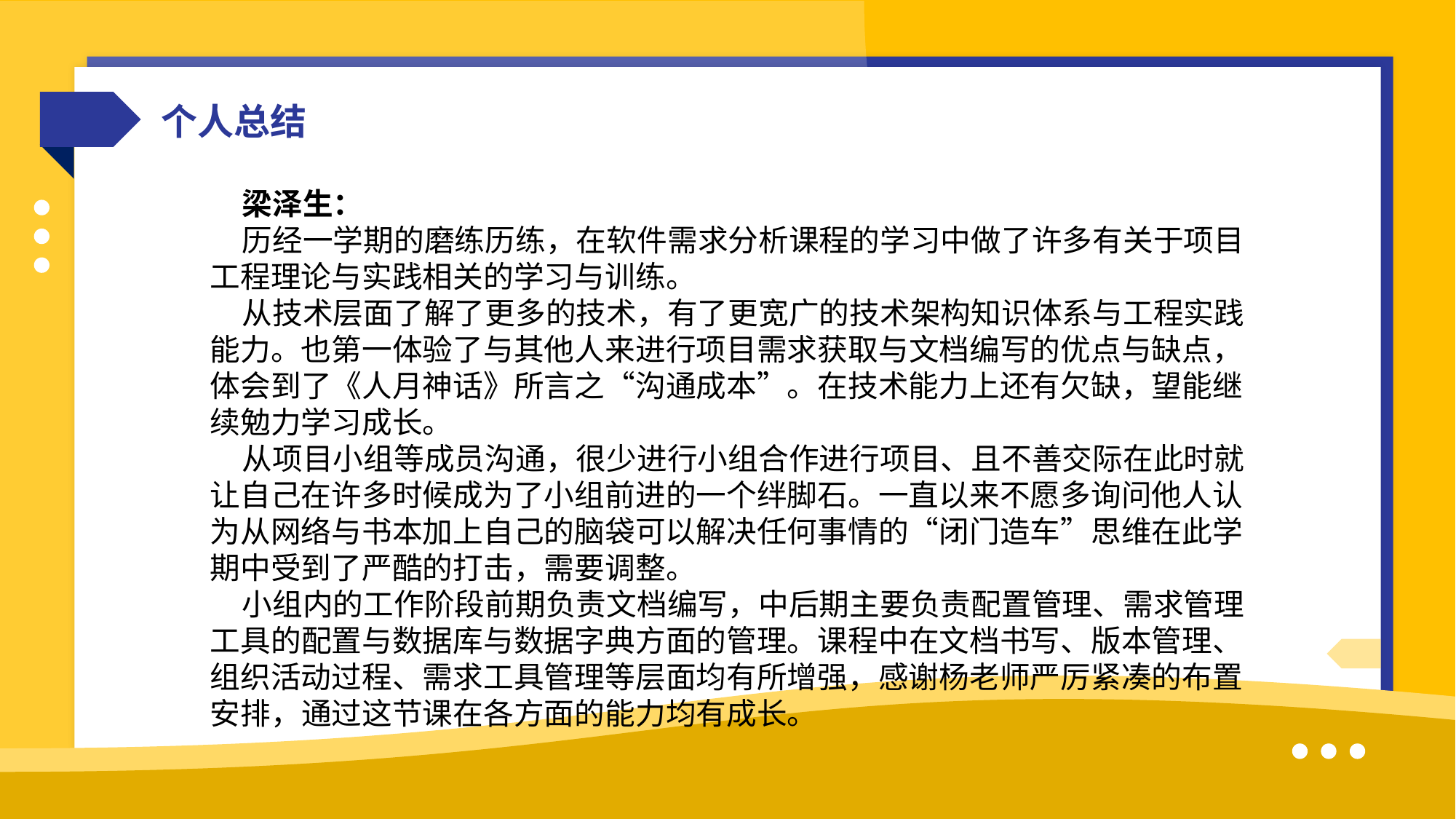

个人总结
梁泽生：
历经一学期的磨练历练，在软件需求分析课程的学习中做了许多有关于项目工程理论与实践相关的学习与训练。
从技术层面了解了更多的技术，有了更宽广的技术架构知识体系与工程实践能力。也第一体验了与其他人来进行项目需求获取与文档编写的优点与缺点，体会到了《人月神话》所言之“沟通成本”。在技术能力上还有欠缺，望能继续勉力学习成长。
从项目小组等成员沟通，很少进行小组合作进行项目、且不善交际在此时就让自己在许多时候成为了小组前进的一个绊脚石。一直以来不愿多询问他人认为从网络与书本加上自己的脑袋可以解决任何事情的“闭门造车”思维在此学期中受到了严酷的打击，需要调整。
小组内的工作阶段前期负责文档编写，中后期主要负责配置管理、需求管理工具的配置与数据库与数据字典方面的管理。课程中在文档书写、版本管理、组织活动过程、需求工具管理等层面均有所增强，感谢杨老师严厉紧凑的布置安排，通过这节课在各方面的能力均有成长。